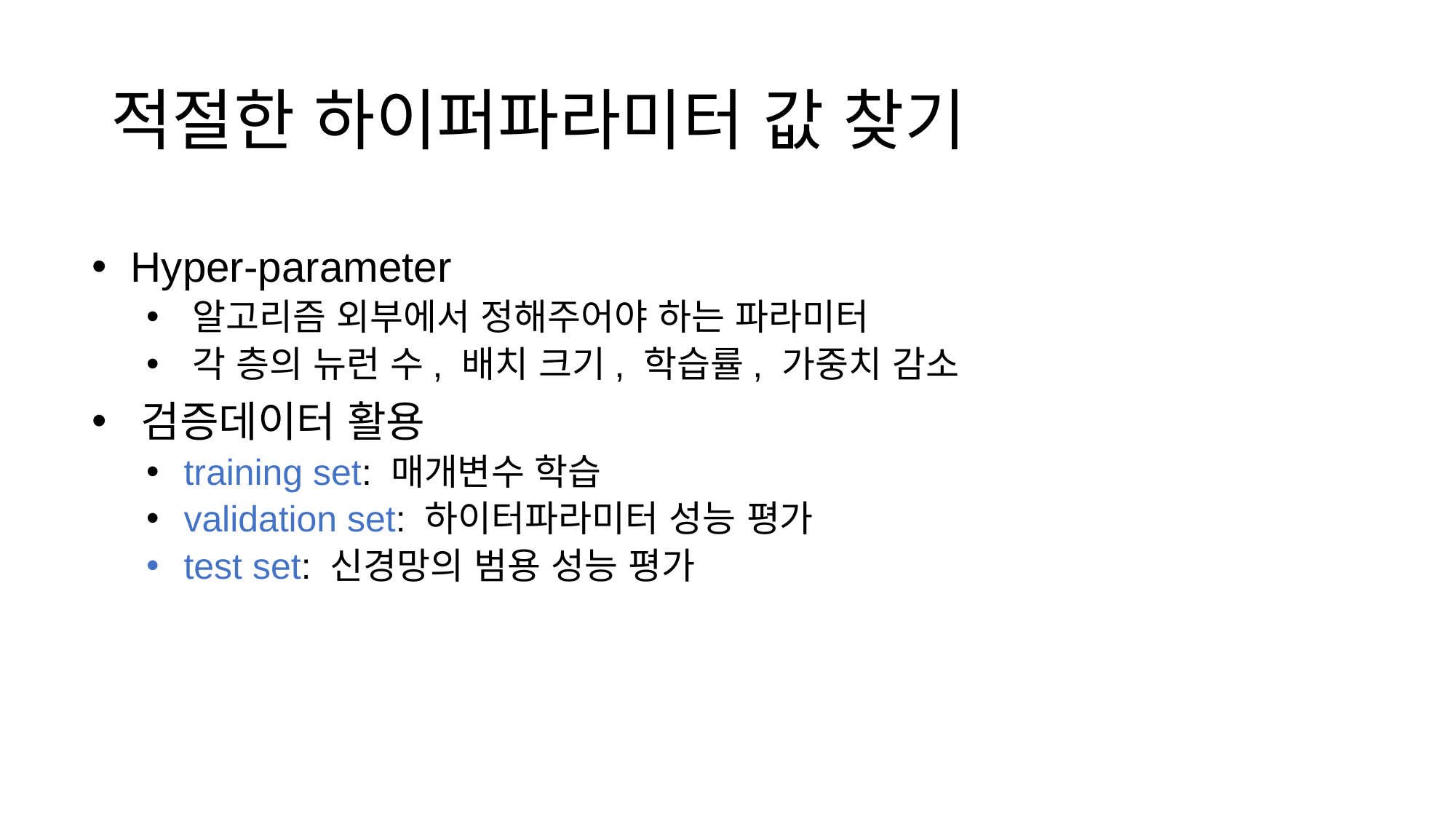

# 적절한 하이퍼파라미터 값 찾기
 Hyper-parameter
 알고리즘 외부에서 정해주어야 하는 파라미터
 각 층의 뉴런 수, 배치 크기, 학습률, 가중치 감소
 검증데이터 활용
 training set: 매개변수 학습
 validation set: 하이터파라미터 성능 평가
 test set: 신경망의 범용 성능 평가